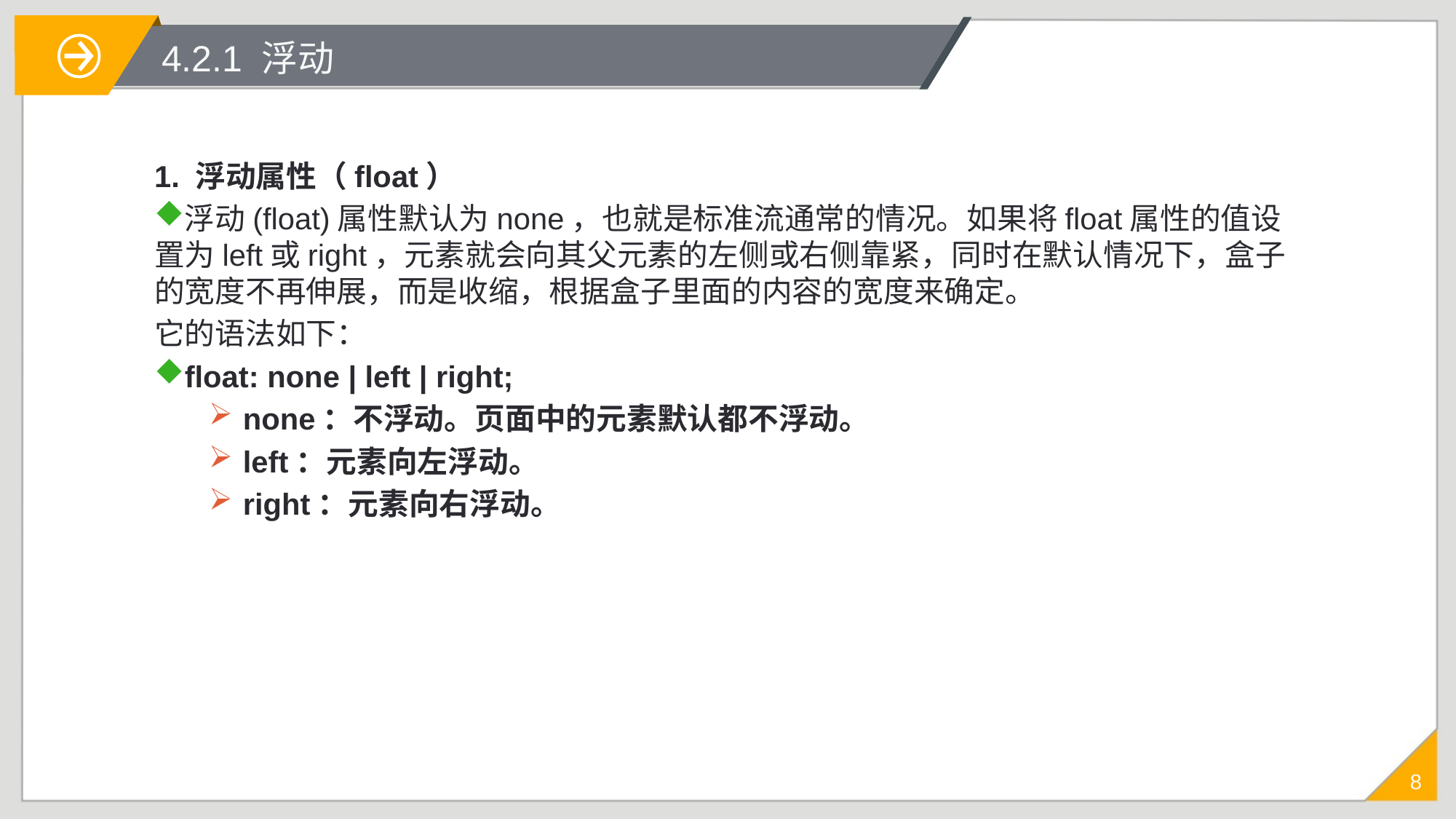

# 4.2.1 浮动
1. 浮动属性（float）
浮动(float)属性默认为none，也就是标准流通常的情况。如果将float属性的值设置为left或right，元素就会向其父元素的左侧或右侧靠紧，同时在默认情况下，盒子的宽度不再伸展，而是收缩，根据盒子里面的内容的宽度来确定。
它的语法如下：
float: none | left | right;
none：不浮动。页面中的元素默认都不浮动。
left：元素向左浮动。
right：元素向右浮动。